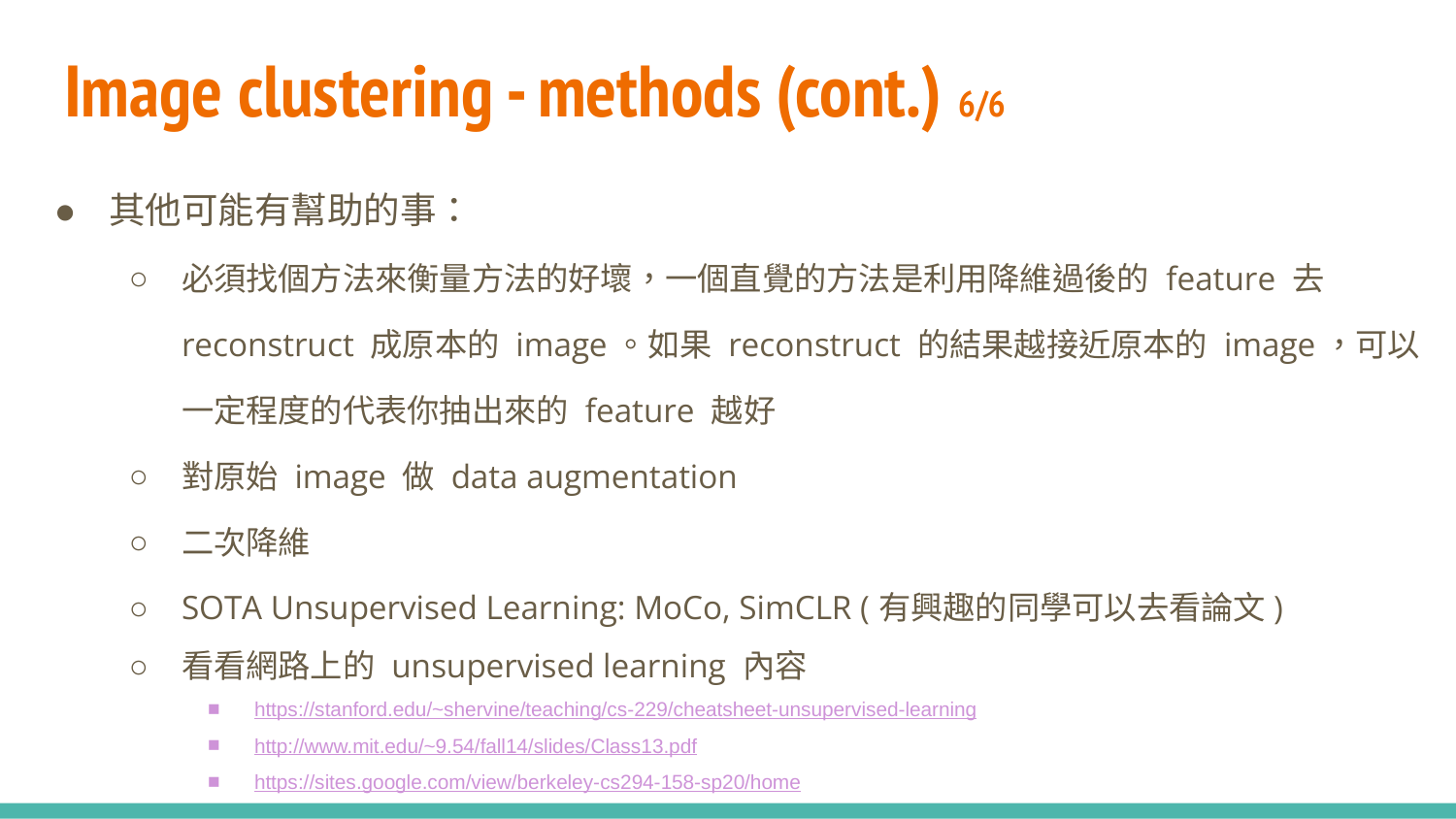

# Image clustering - methods (cont.) 6/6
其他可能有幫助的事：
必須找個方法來衡量方法的好壞，一個直覺的方法是利用降維過後的 feature 去 reconstruct 成原本的 image。如果 reconstruct 的結果越接近原本的 image，可以一定程度的代表你抽出來的 feature 越好
對原始 image 做 data augmentation
二次降維
SOTA Unsupervised Learning: MoCo, SimCLR (有興趣的同學可以去看論文)
看看網路上的 unsupervised learning 內容
https://stanford.edu/~shervine/teaching/cs-229/cheatsheet-unsupervised-learning
http://www.mit.edu/~9.54/fall14/slides/Class13.pdf
https://sites.google.com/view/berkeley-cs294-158-sp20/home